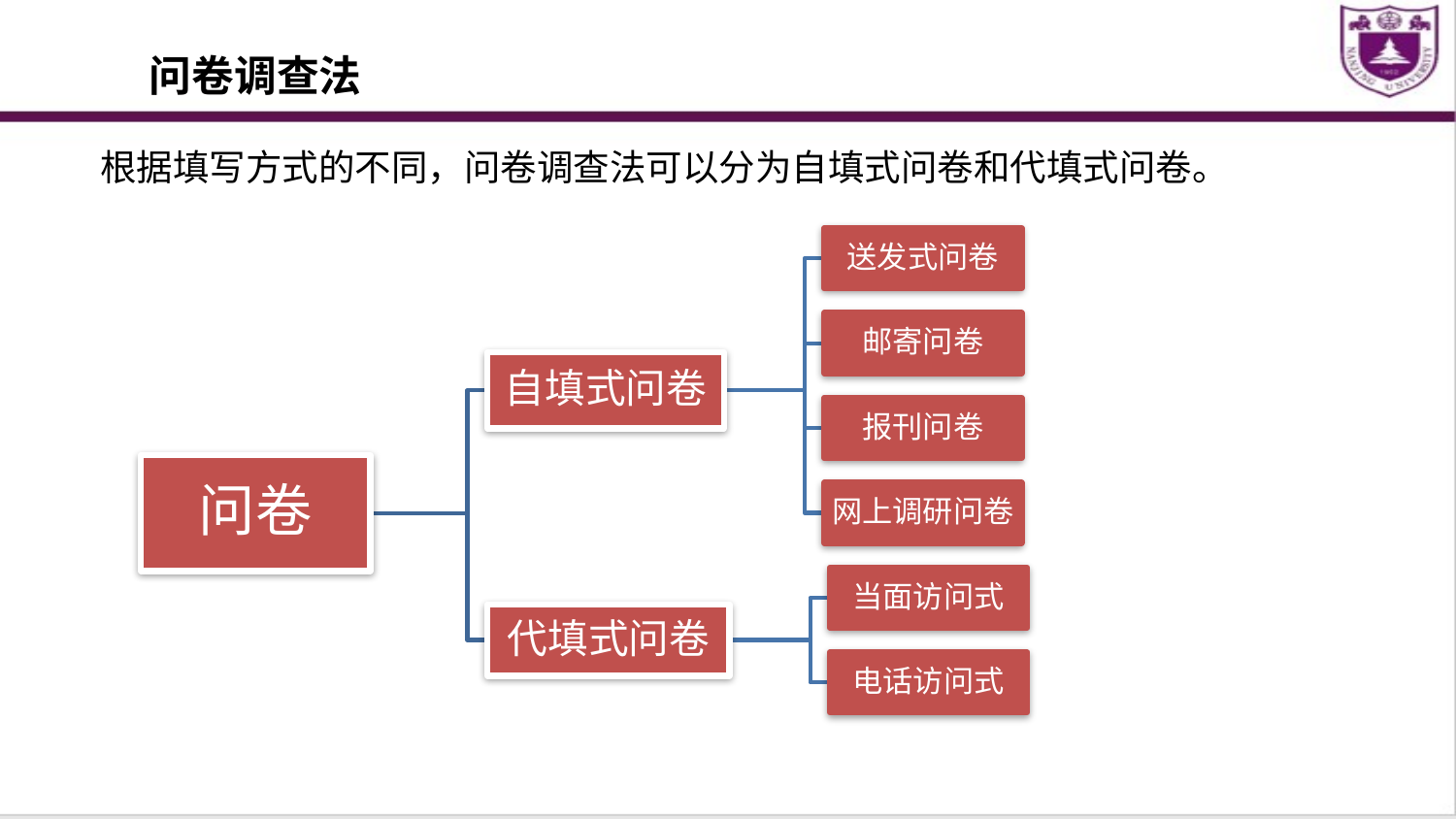

问卷调查法
根据填写方式的不同，问卷调查法可以分为自填式问卷和代填式问卷。
问卷
自填式问卷
送发式问卷
邮寄问卷
报刊问卷
网上调研问卷
代填式问卷
当面访问式
电话访问式